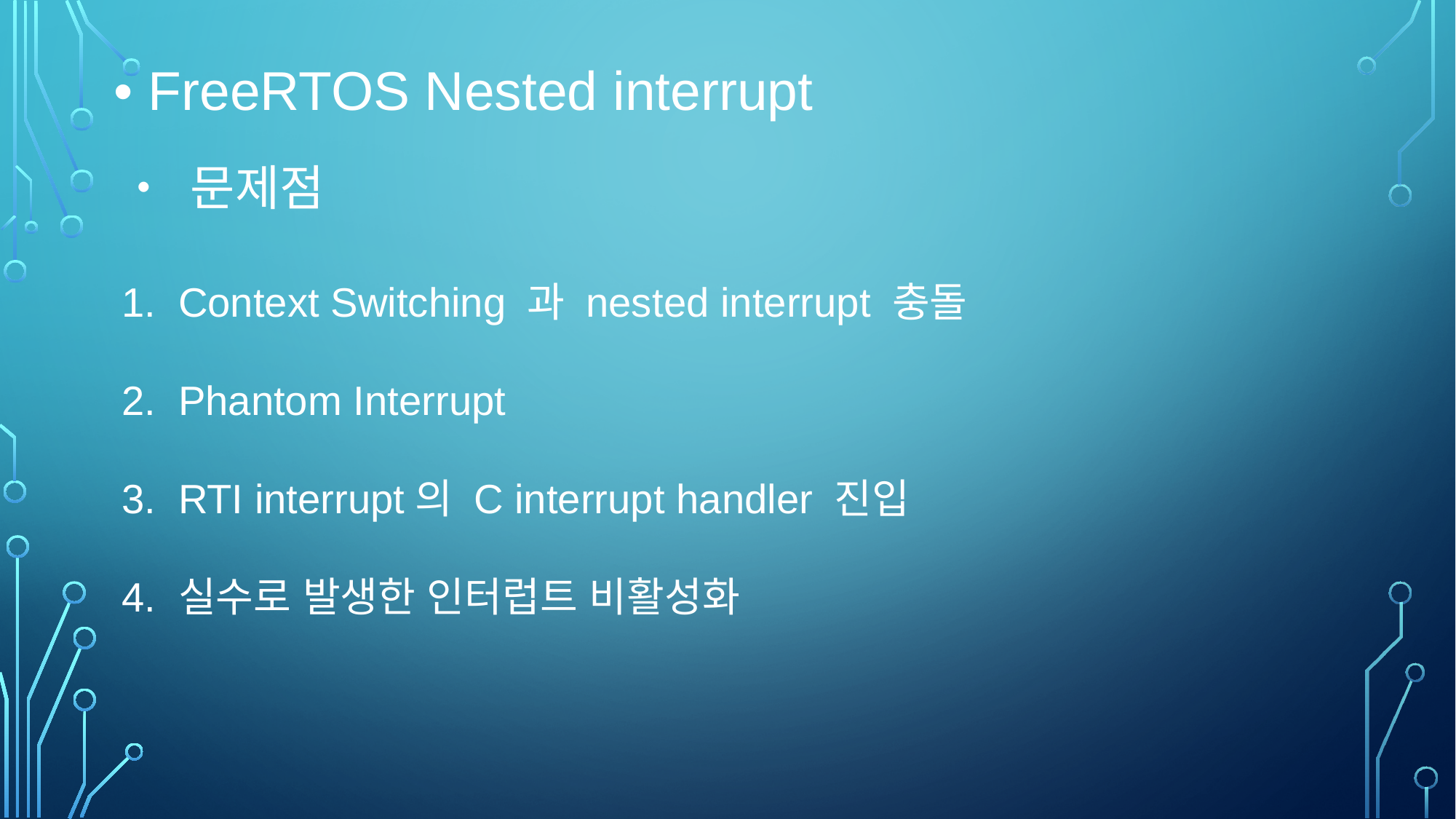

• FreeRTOS Nested interrupt
• 문제점
Context Switching 과 nested interrupt 충돌

Phantom Interrupt

RTI interrupt의 C interrupt handler 진입

실수로 발생한 인터럽트 비활성화